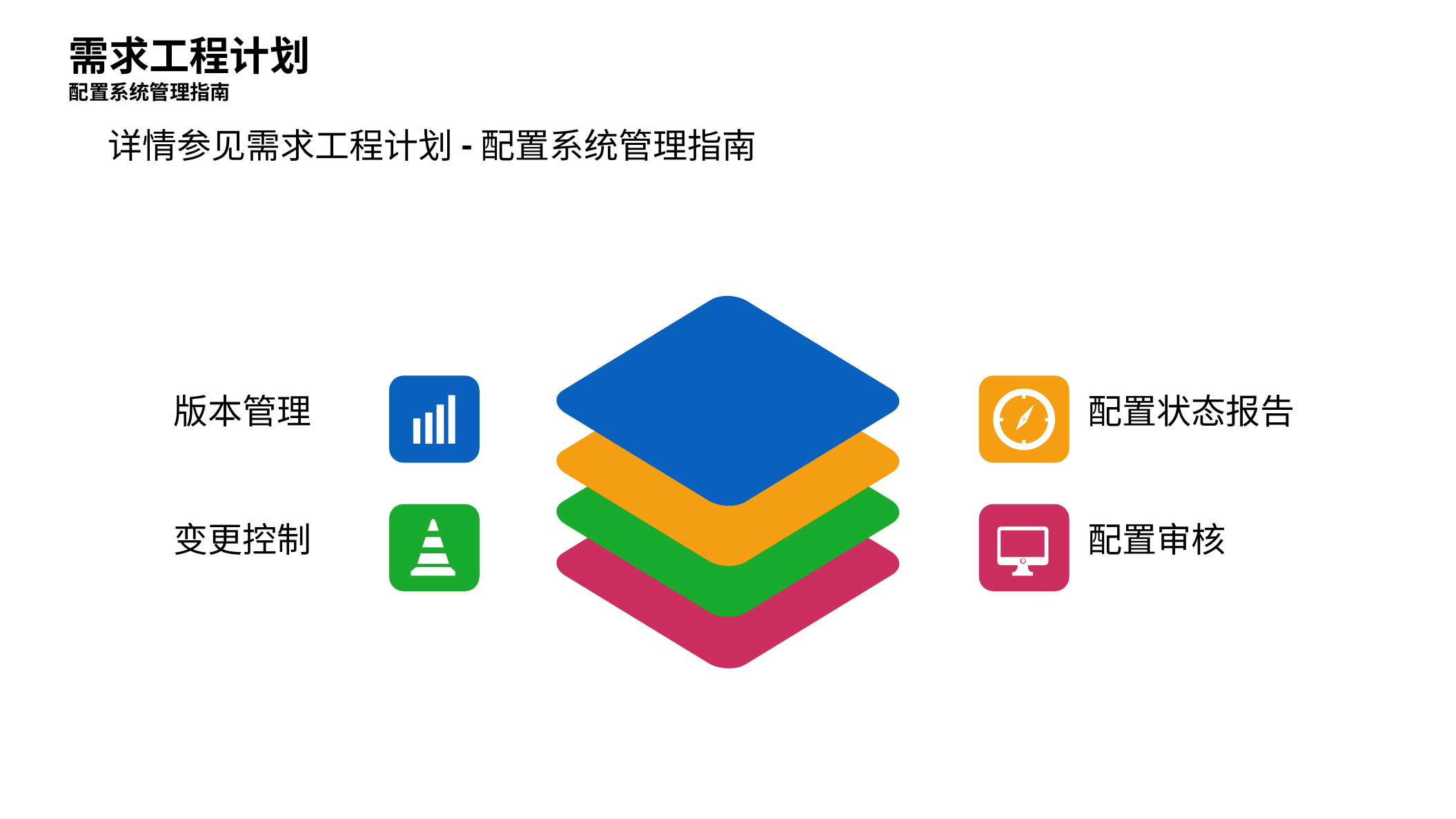

需求工程计划
配置系统管理指南
详情参见需求工程计划-配置系统管理指南

版本管理
配置状态报告

变更控制
配置审核